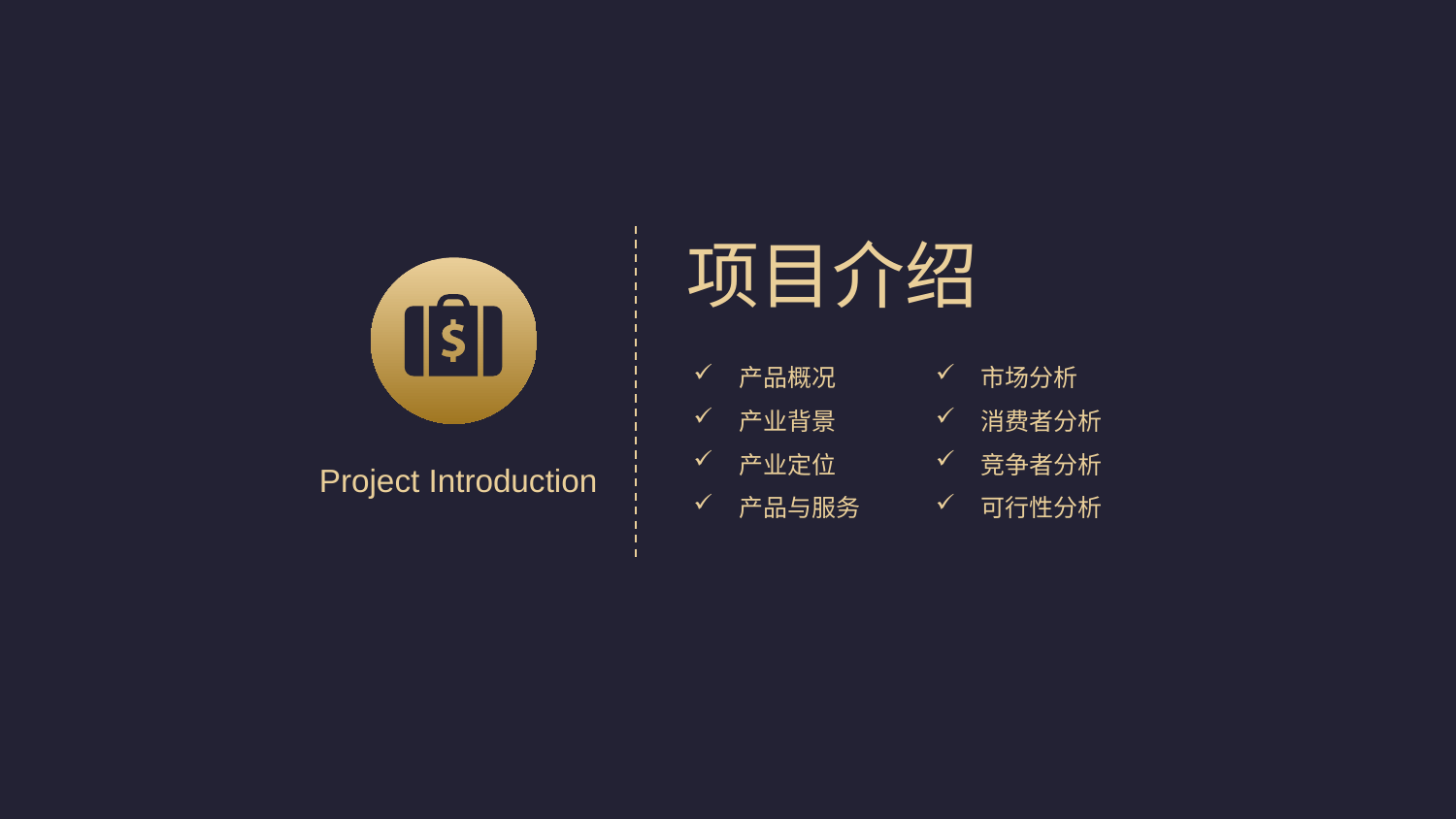

项目介绍

产品概况
产业背景
产业定位
产品与服务
市场分析
消费者分析
竞争者分析
可行性分析
Project Introduction